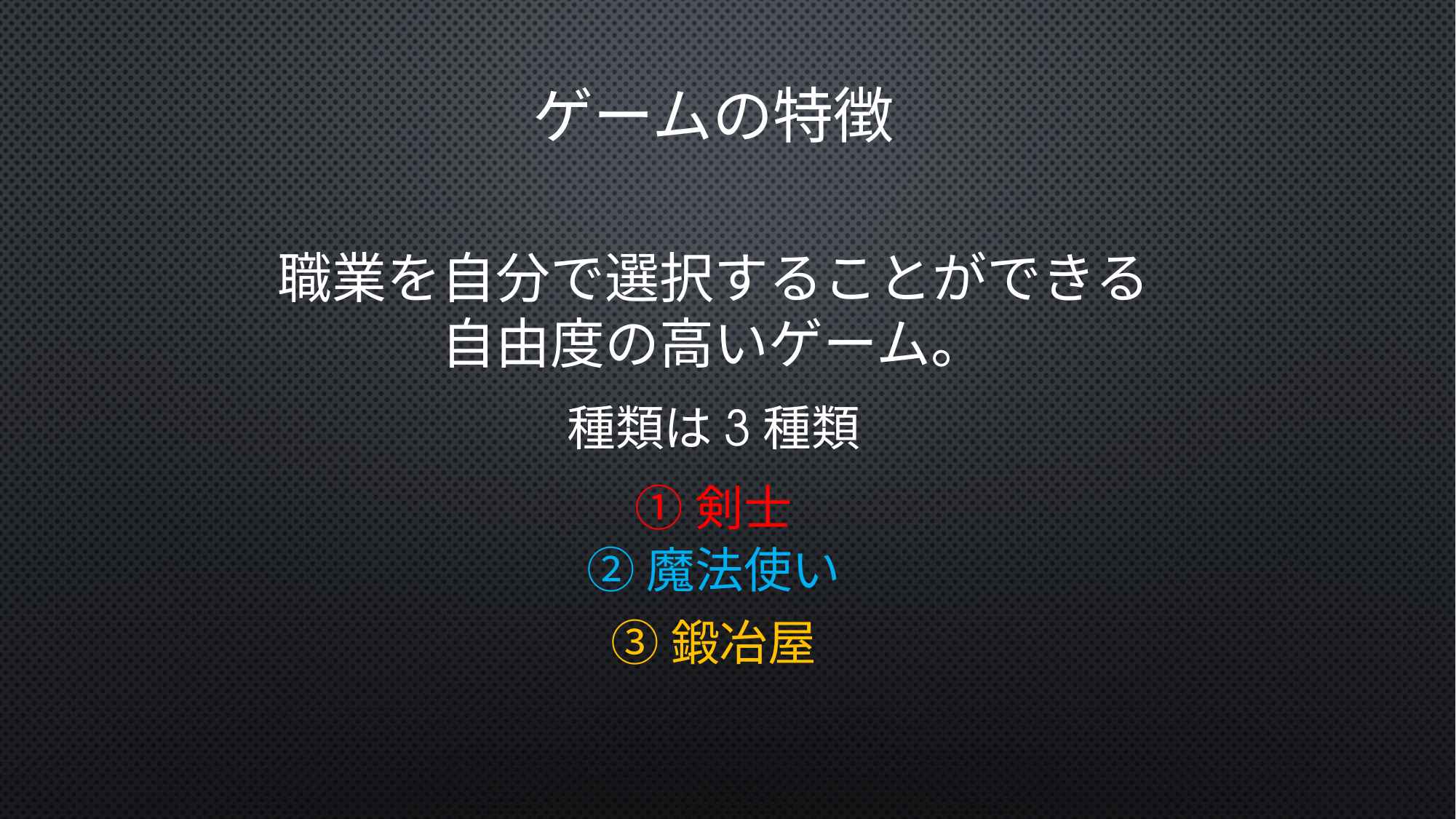

# ゲームの特徴
職業を自分で選択することができる
自由度の高いゲーム。
種類は3種類
①剣士

②魔法使い

③鍛冶屋